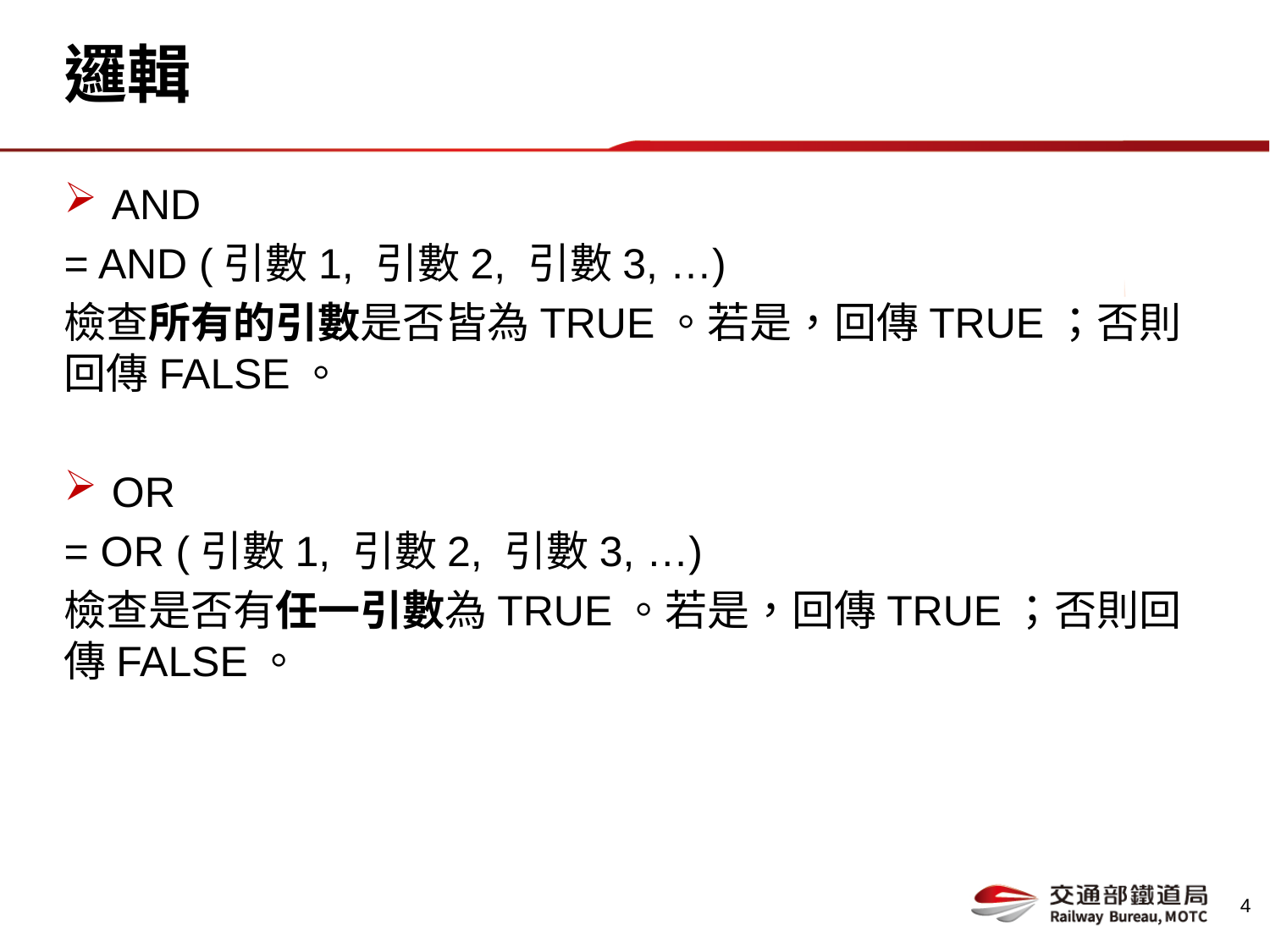

# 邏輯
AND
= AND (引數1, 引數2, 引數3, …)
檢查所有的引數是否皆為TRUE。若是，回傳TRUE；否則回傳FALSE。

OR
= OR (引數1, 引數2, 引數3, …)
檢查是否有任一引數為TRUE。若是，回傳TRUE；否則回傳FALSE。
4